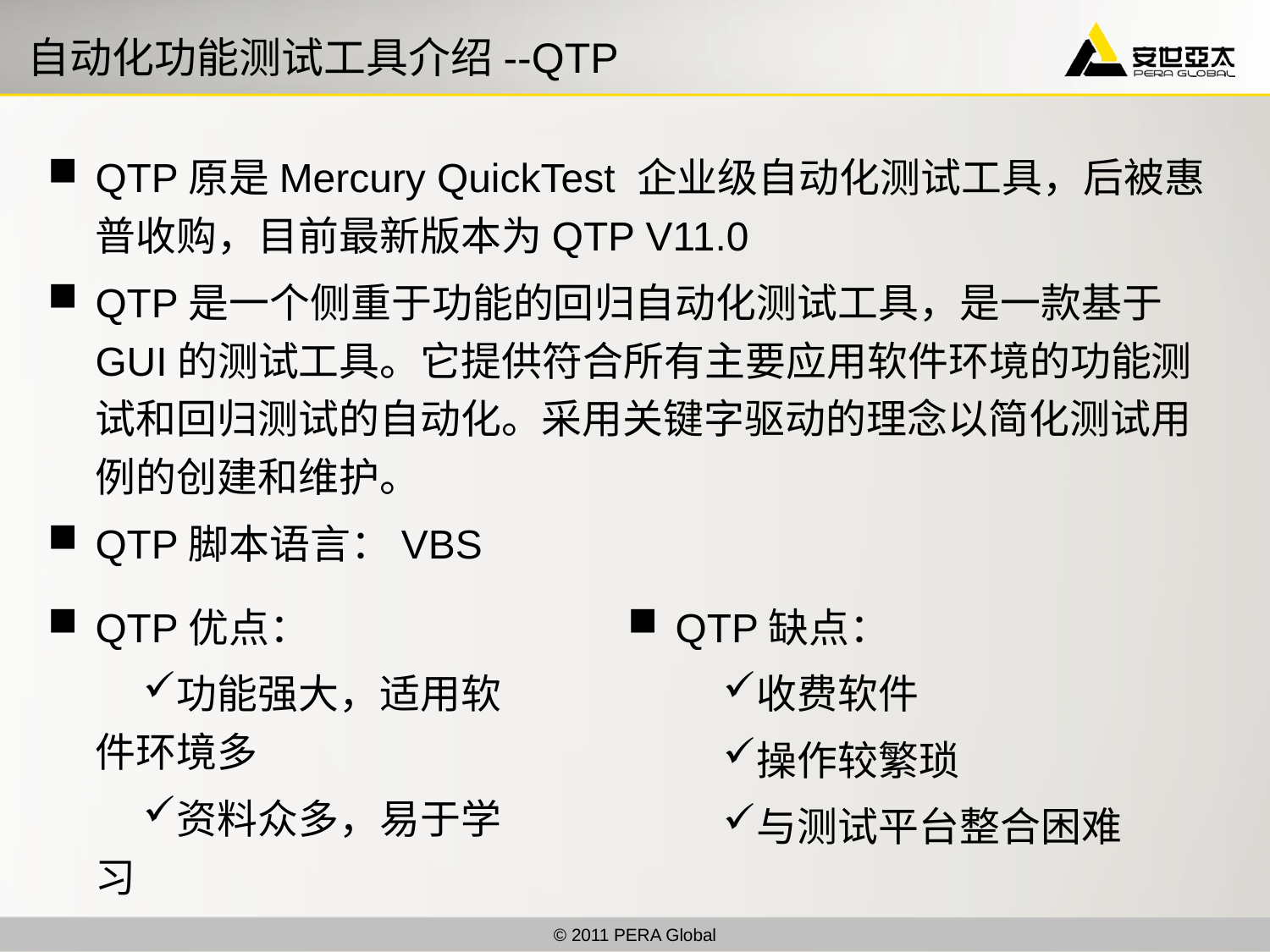

# 自动化功能测试工具介绍--QTP
QTP原是Mercury QuickTest 企业级自动化测试工具，后被惠普收购，目前最新版本为QTP V11.0
QTP是一个侧重于功能的回归自动化测试工具，是一款基于GUI的测试工具。它提供符合所有主要应用软件环境的功能测试和回归测试的自动化。采用关键字驱动的理念以简化测试用例的创建和维护。
QTP脚本语言：VBS

QTP缺点：
收费软件
操作较繁琐
与测试平台整合困难
QTP优点：
功能强大，适用软件环境多
资料众多，易于学习